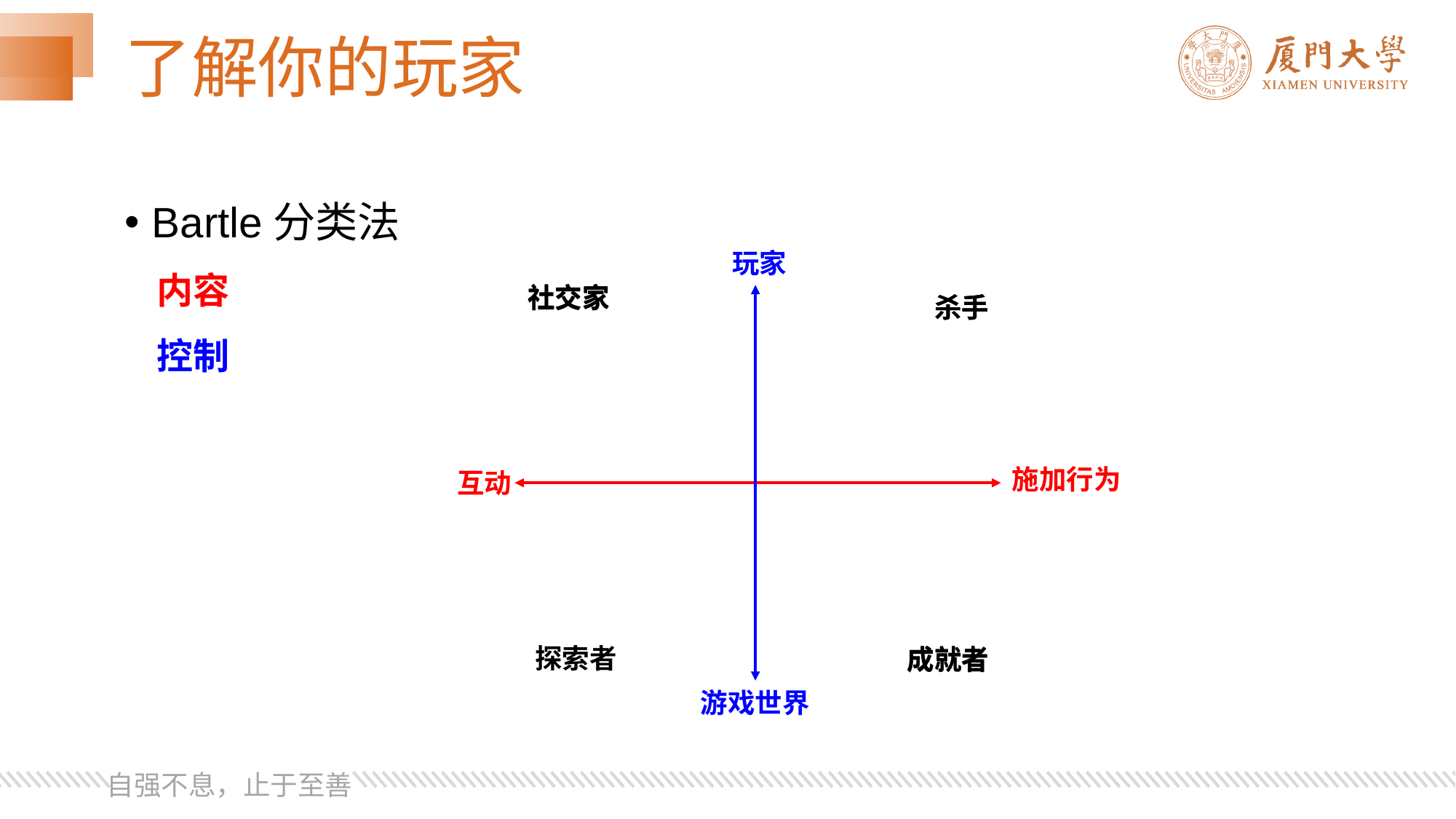

# 了解你的玩家
Bartle分类法

玩家
内容
社交家
社交家
杀手
杀手
控制
施加行为
互动
探索者
成就者
成就者
游戏世界